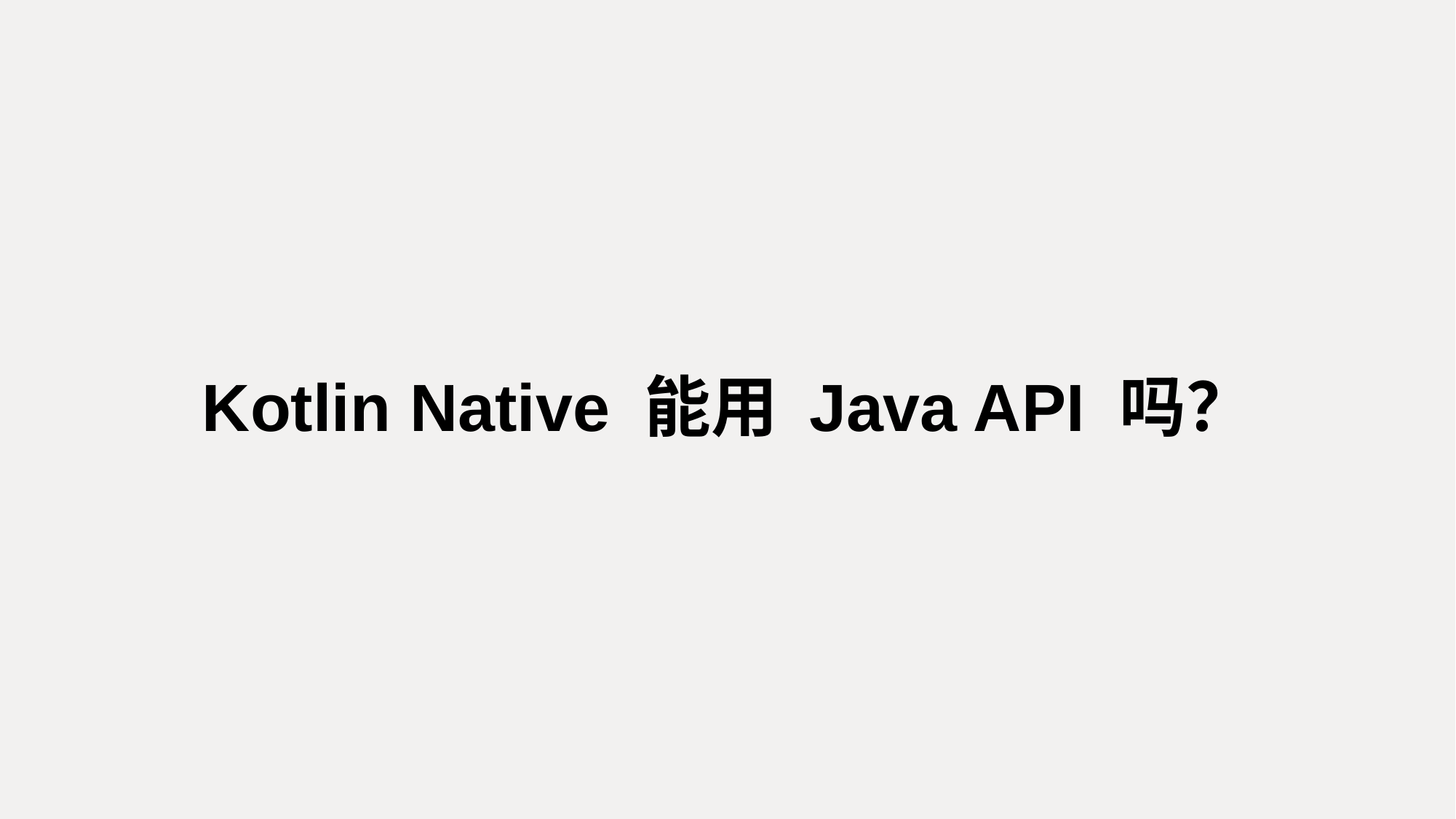

# Kotlin Native 能用 Java API 吗？